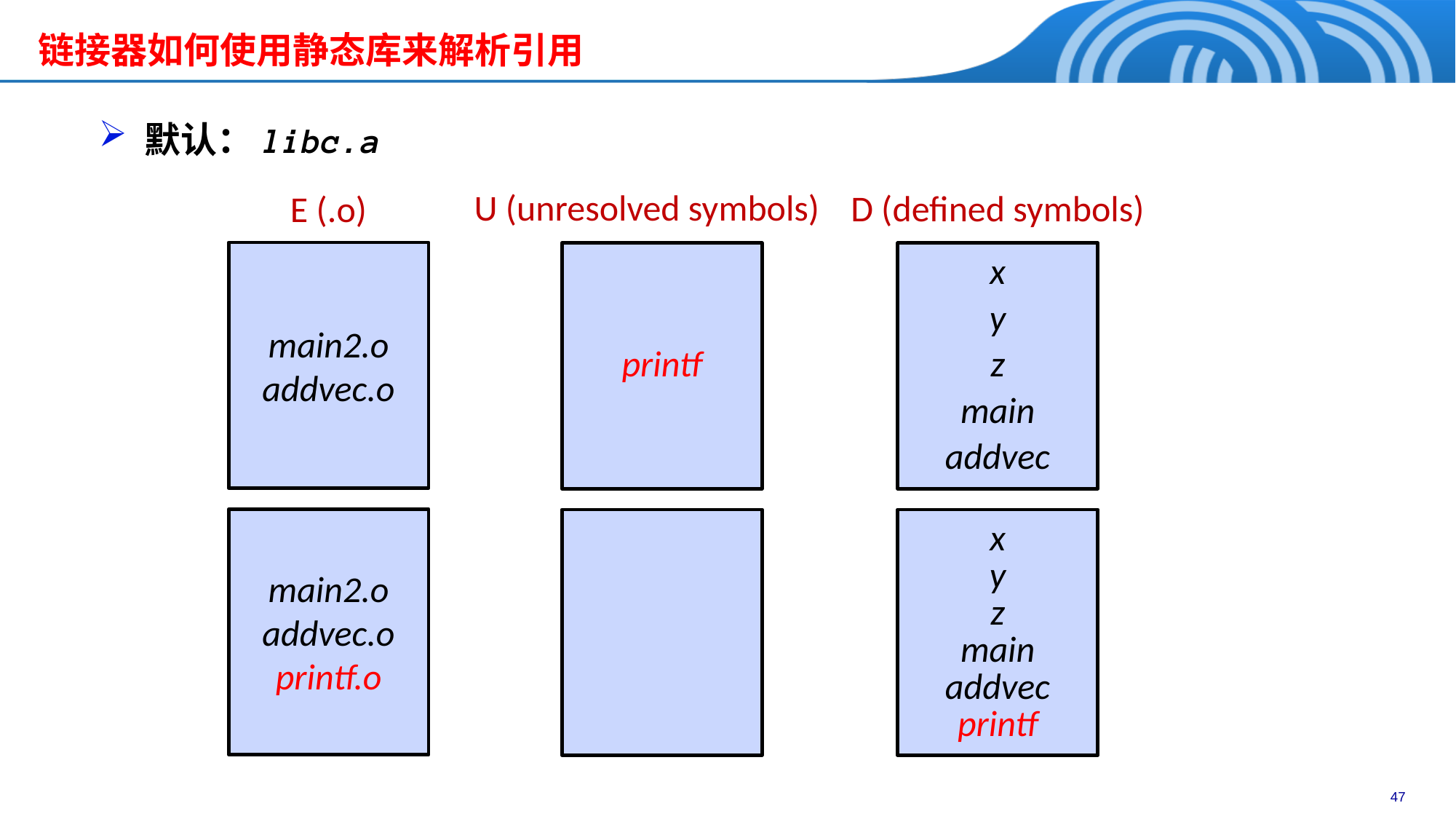

链接器如何使用静态库来解析引用
 默认：libc.a
U (unresolved symbols)
D (defined symbols)
E (.o)
main2.o
addvec.o
printf
x
y
z
main
addvec
main2.o
addvec.o
printf.o

x
y
z
main
addvec
printf